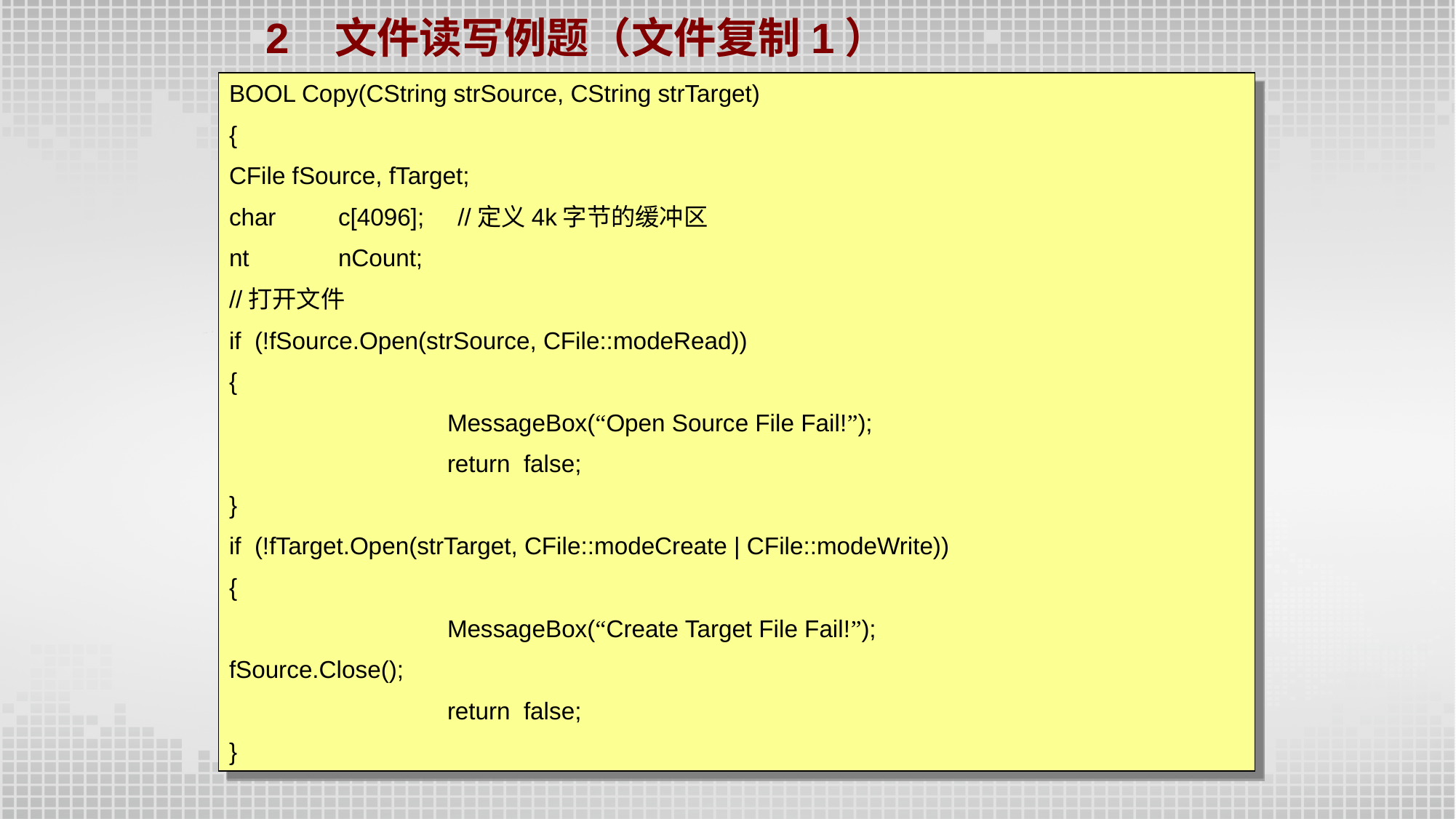

2   文件读写例题（文件复制1）
BOOL Copy(CString strSource, CString strTarget)
{
CFile fSource, fTarget;
char	c[4096];     //定义4k字节的缓冲区
nt	nCount;
//打开文件
if  (!fSource.Open(strSource, CFile::modeRead))
{
		MessageBox(“Open Source File Fail!”);
		return  false;
}
if  (!fTarget.Open(strTarget, CFile::modeCreate | CFile::modeWrite))
{
		MessageBox(“Create Target File Fail!”);
fSource.Close();
		return  false;
}